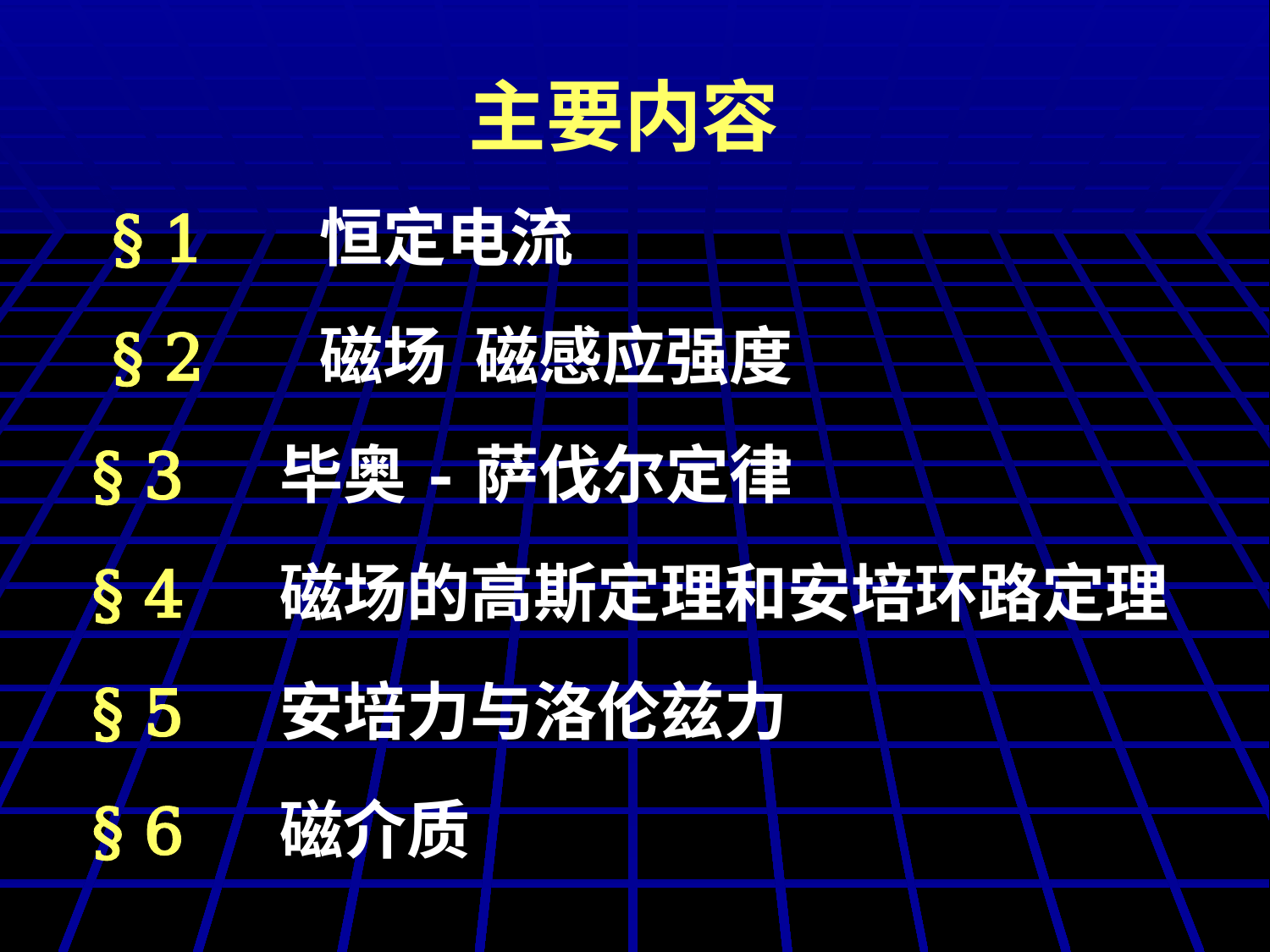

主要内容
 § 1     恒定电流

 § 2     磁场  磁感应强度

§ 3    毕奥-萨伐尔定律

§ 4    磁场的高斯定理和安培环路定理

§ 5    安培力与洛伦兹力

§ 6    磁介质